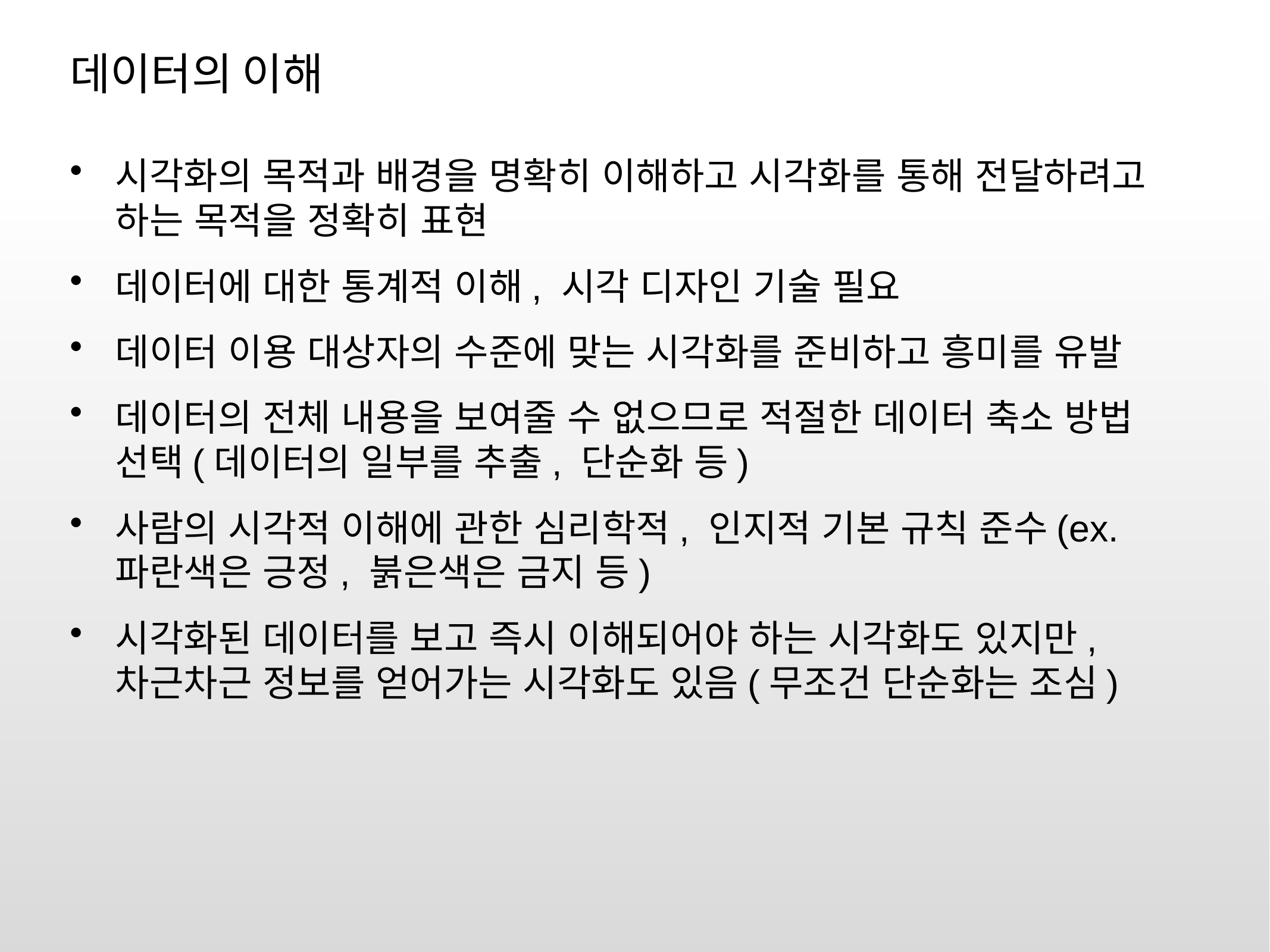

# 데이터의 이해
시각화의 목적과 배경을 명확히 이해하고 시각화를 통해 전달하려고 하는 목적을 정확히 표현
데이터에 대한 통계적 이해, 시각 디자인 기술 필요
데이터 이용 대상자의 수준에 맞는 시각화를 준비하고 흥미를 유발
데이터의 전체 내용을 보여줄 수 없으므로 적절한 데이터 축소 방법 선택(데이터의 일부를 추출, 단순화 등)
사람의 시각적 이해에 관한 심리학적, 인지적 기본 규칙 준수(ex. 파란색은 긍정, 붉은색은 금지 등)
시각화된 데이터를 보고 즉시 이해되어야 하는 시각화도 있지만, 차근차근 정보를 얻어가는 시각화도 있음(무조건 단순화는 조심)
114